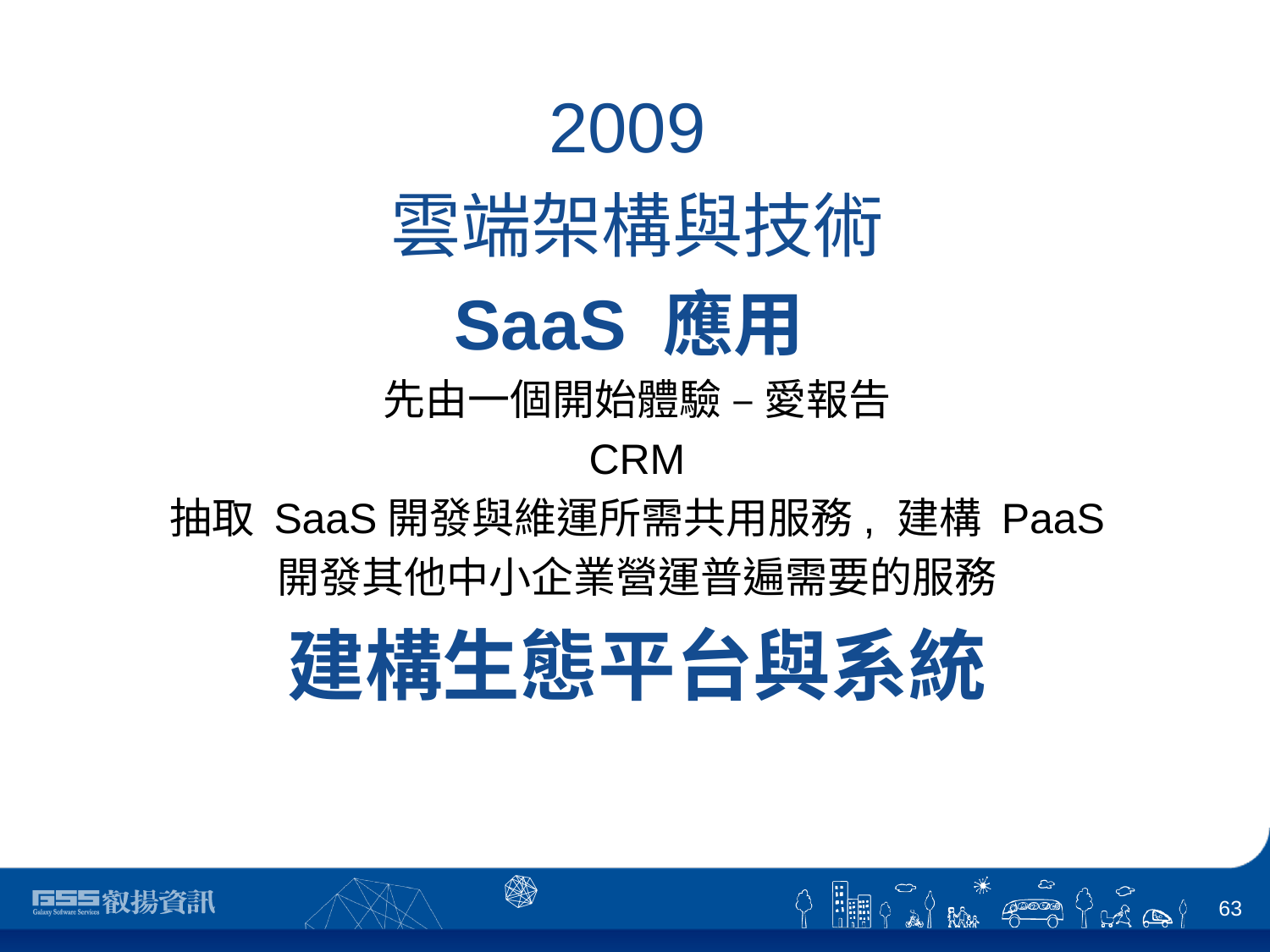

2009
雲端架構與技術
SaaS 應用
先由一個開始體驗 – 愛報告
CRM
抽取 SaaS開發與維運所需共用服務, 建構 PaaS
開發其他中小企業營運普遍需要的服務
建構生態平台與系統

63